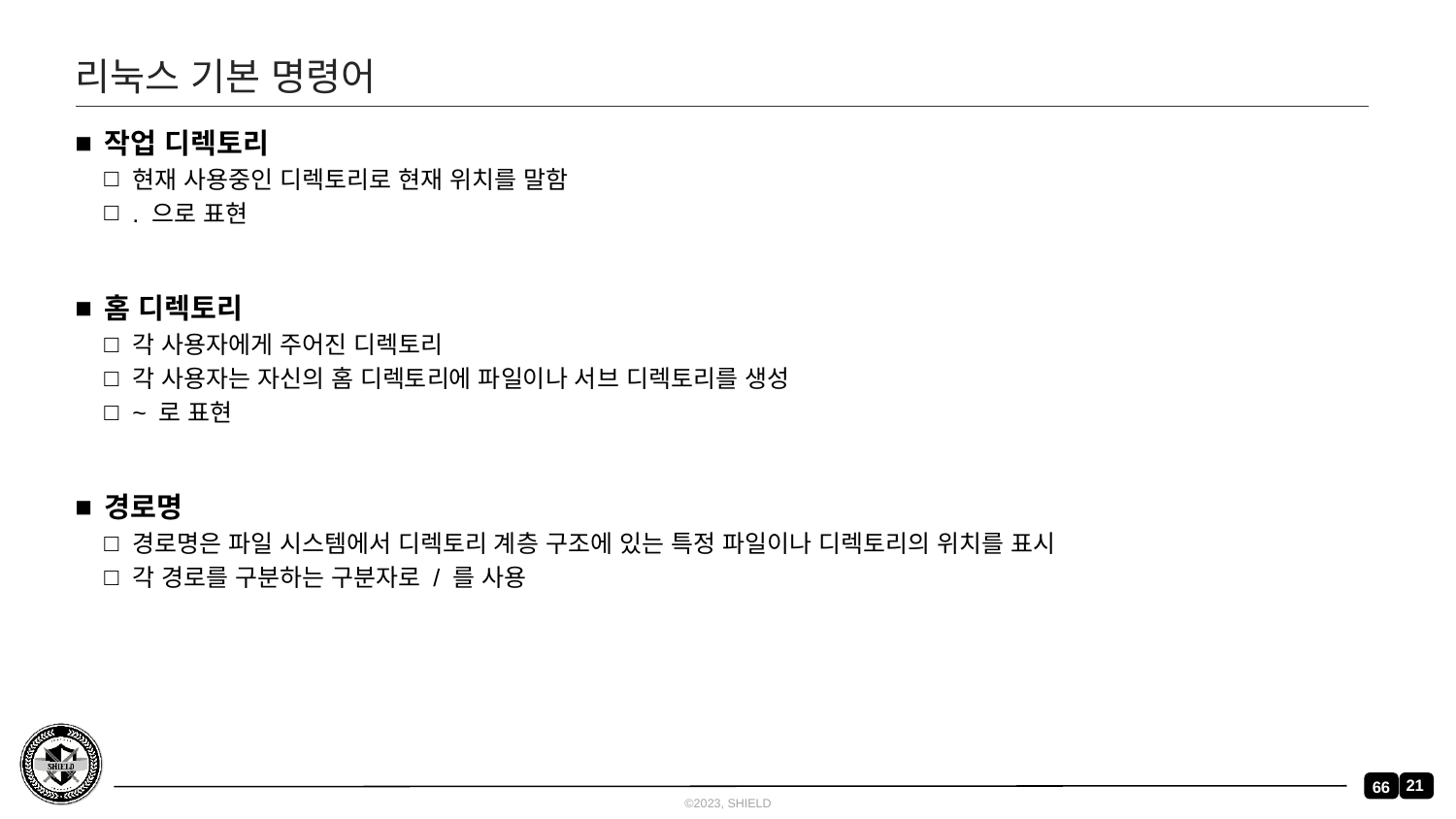

# 리눅스 기본 명령어
작업 디렉토리
현재 사용중인 디렉토리로 현재 위치를 말함
. 으로 표현

홈 디렉토리
각 사용자에게 주어진 디렉토리
각 사용자는 자신의 홈 디렉토리에 파일이나 서브 디렉토리를 생성
~ 로 표현

경로명
경로명은 파일 시스템에서 디렉토리 계층 구조에 있는 특정 파일이나 디렉토리의 위치를 표시
각 경로를 구분하는 구분자로 / 를 사용